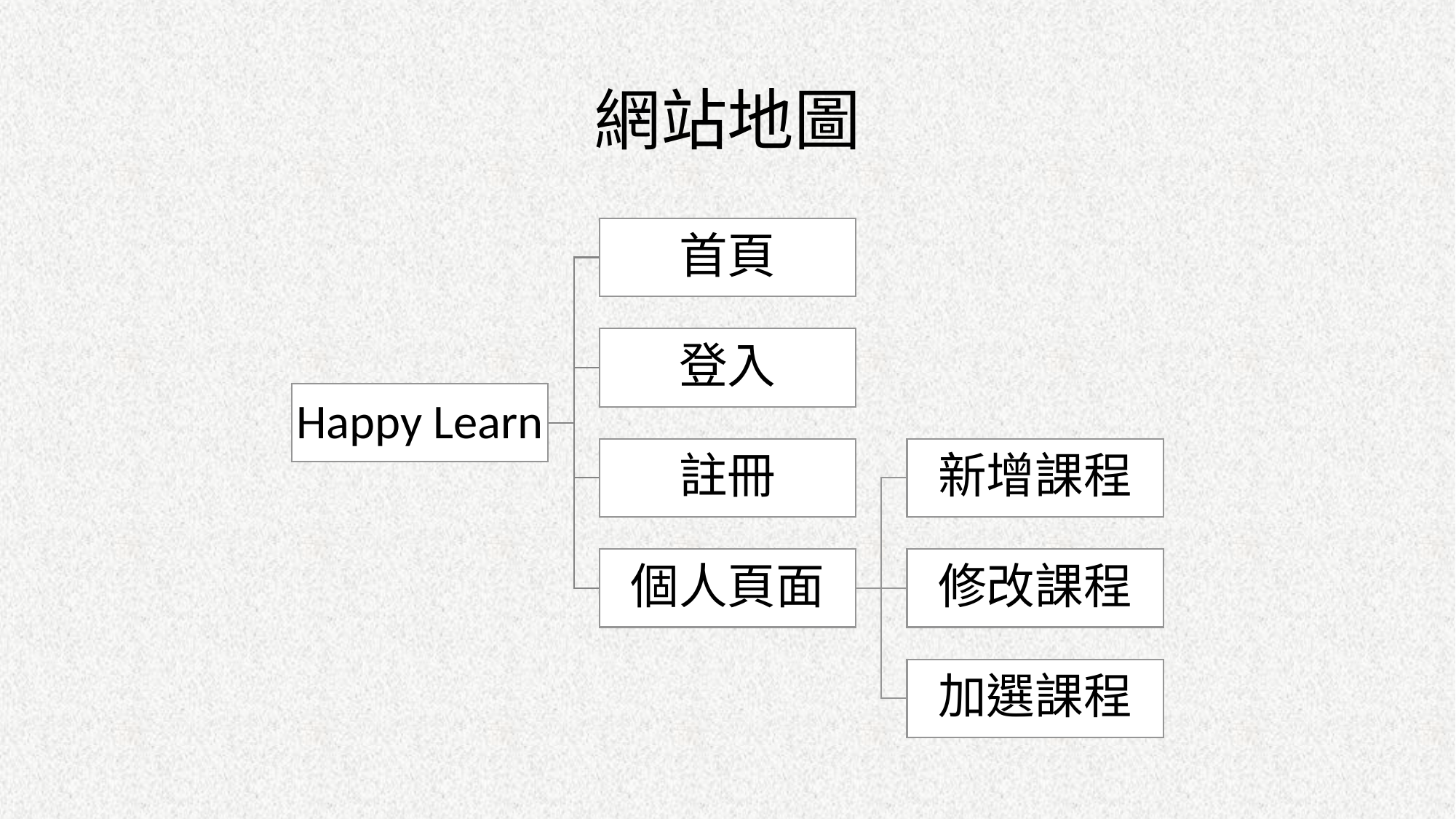

# 網站地圖
Happy Learn
首頁
登入
註冊
個人頁面
新增課程
修改課程
加選課程